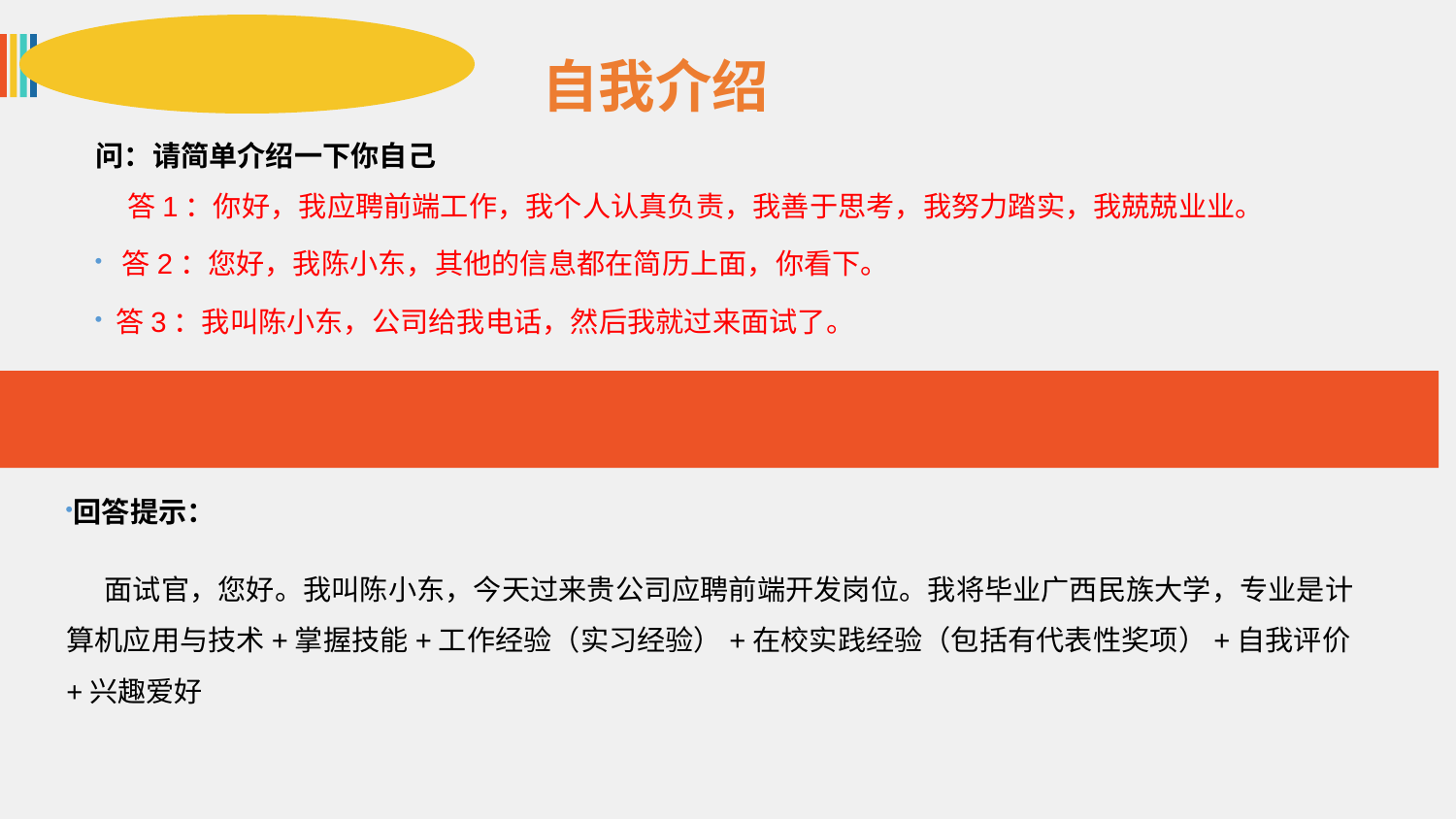

自我介绍
问：请简单介绍一下你自己
    答1：你好，我应聘前端工作，我个人认真负责，我善于思考，我努力踏实，我兢兢业业。
  答2：您好，我陈小东，其他的信息都在简历上面，你看下。
 答3：我叫陈小东，公司给我电话，然后我就过来面试了。

回答提示：
     面试官，您好。我叫陈小东，今天过来贵公司应聘前端开发岗位。我将毕业广西民族大学，专业是计算机应用与技术+掌握技能+工作经验（实习经验）+在校实践经验（包括有代表性奖项）+自我评价+兴趣爱好